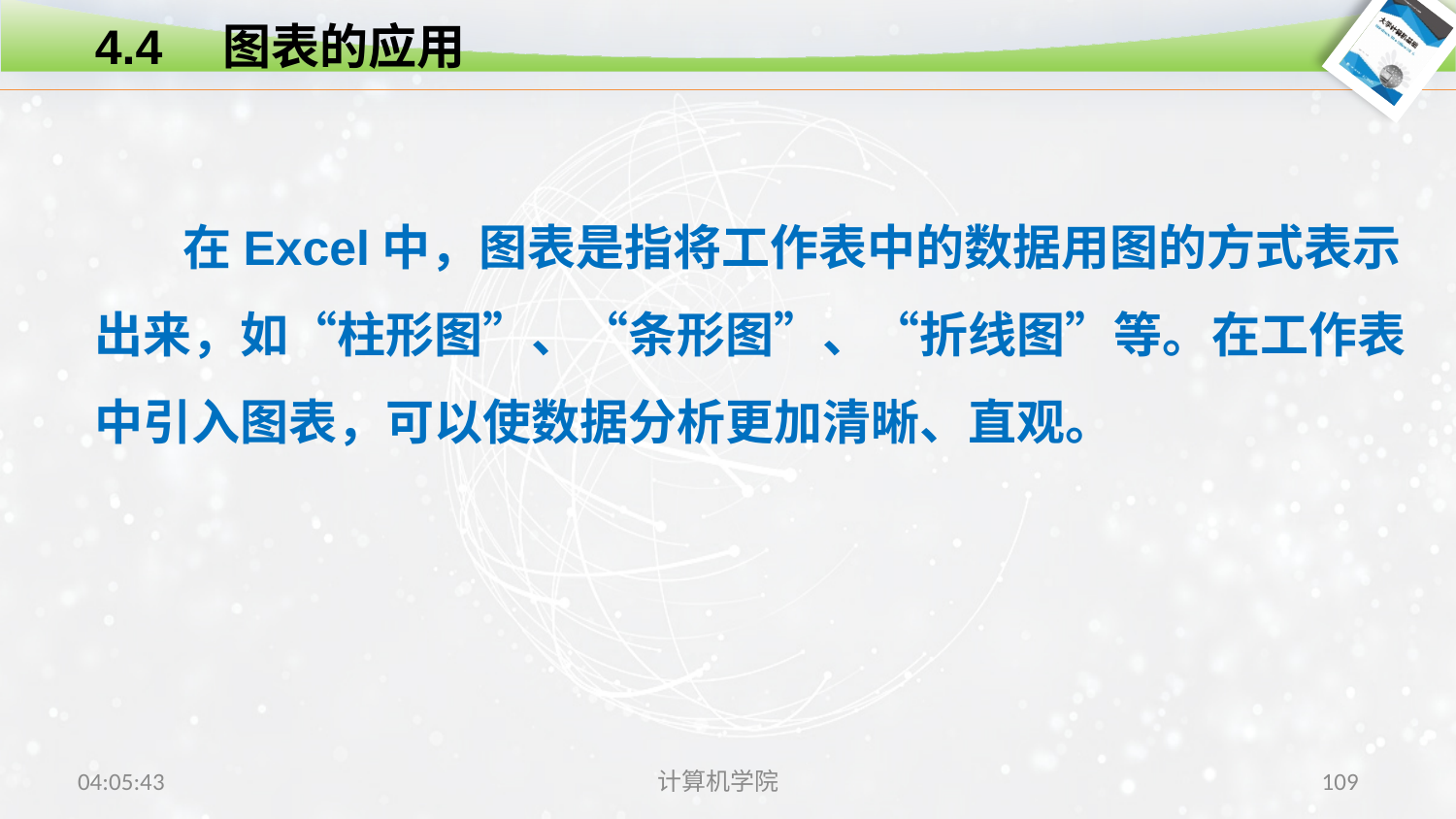

4.4　图表的应用
       在Excel中，图表是指将工作表中的数据用图的方式表示出来，如“柱形图”、“条形图”、“折线图”等。在工作表中引入图表，可以使数据分析更加清晰、直观。